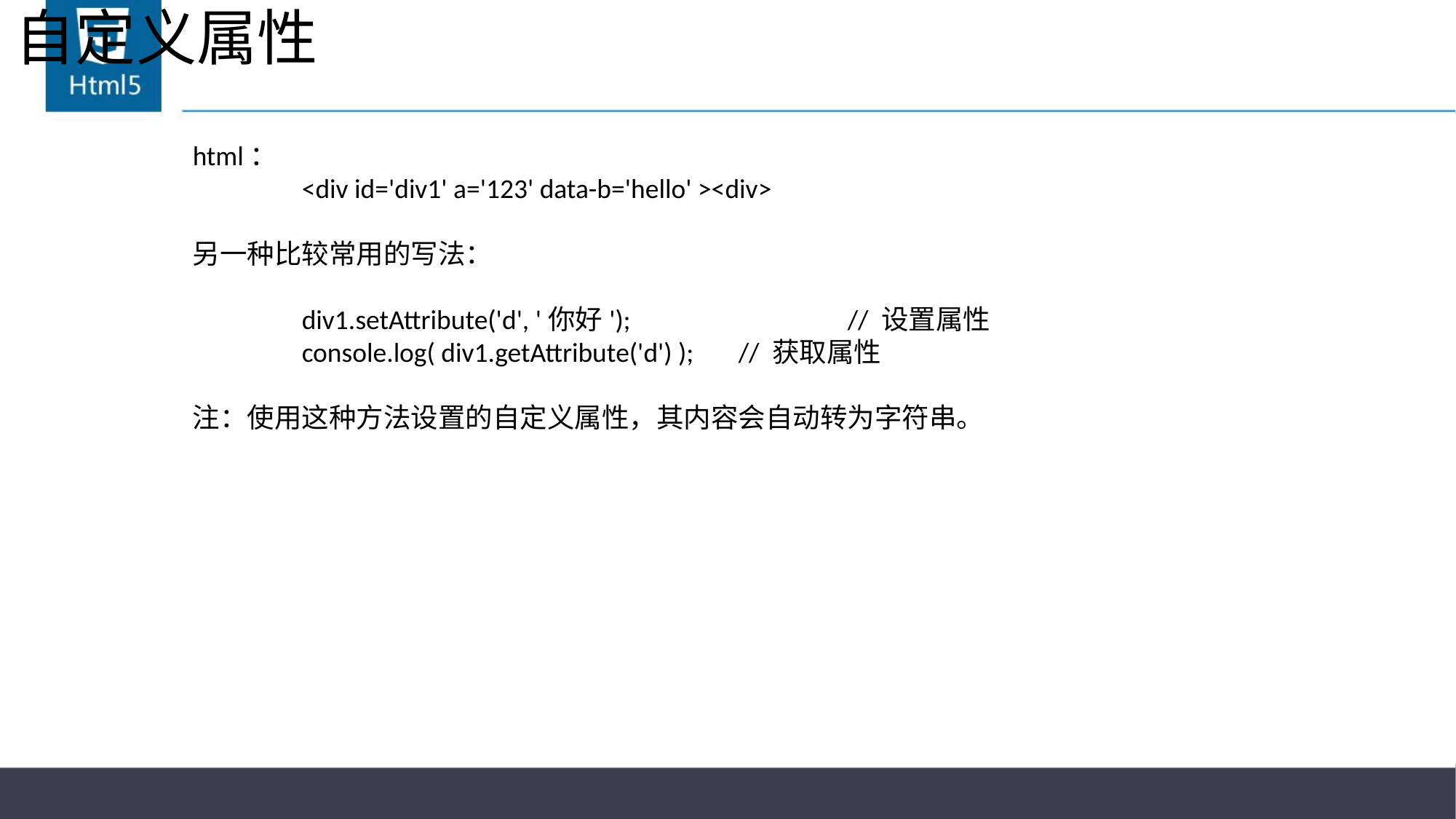

# 自定义属性
html：
	<div id='div1' a='123' data-b='hello' ><div>

另一种比较常用的写法：

	div1.setAttribute('d', '你好');		// 设置属性
	console.log( div1.getAttribute('d') );	// 获取属性

注：使用这种方法设置的自定义属性，其内容会自动转为字符串。